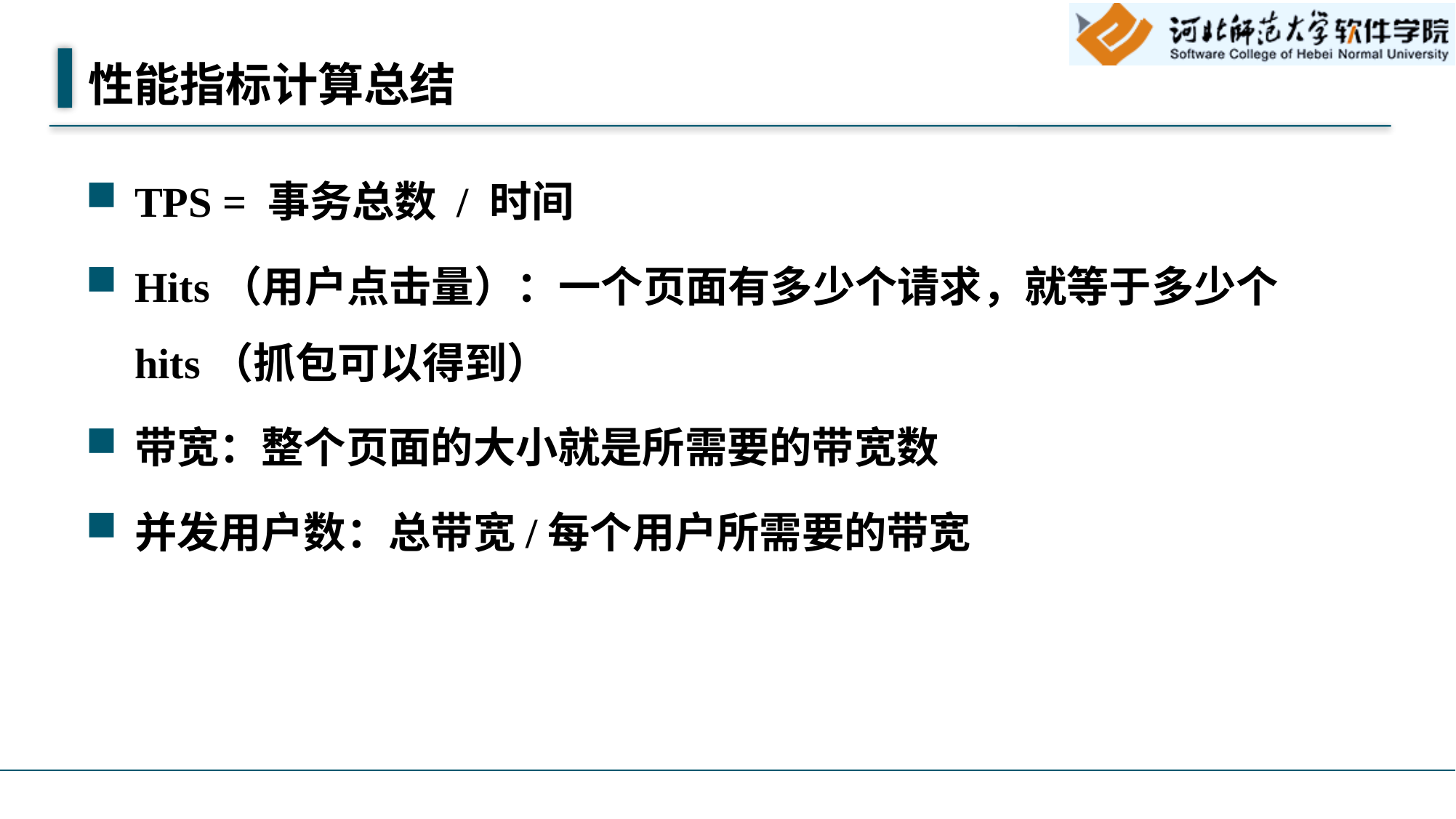

# 性能指标计算总结
TPS = 事务总数 / 时间
Hits（用户点击量）：一个页面有多少个请求，就等于多少个hits（抓包可以得到）
带宽：整个页面的大小就是所需要的带宽数
并发用户数：总带宽/每个用户所需要的带宽